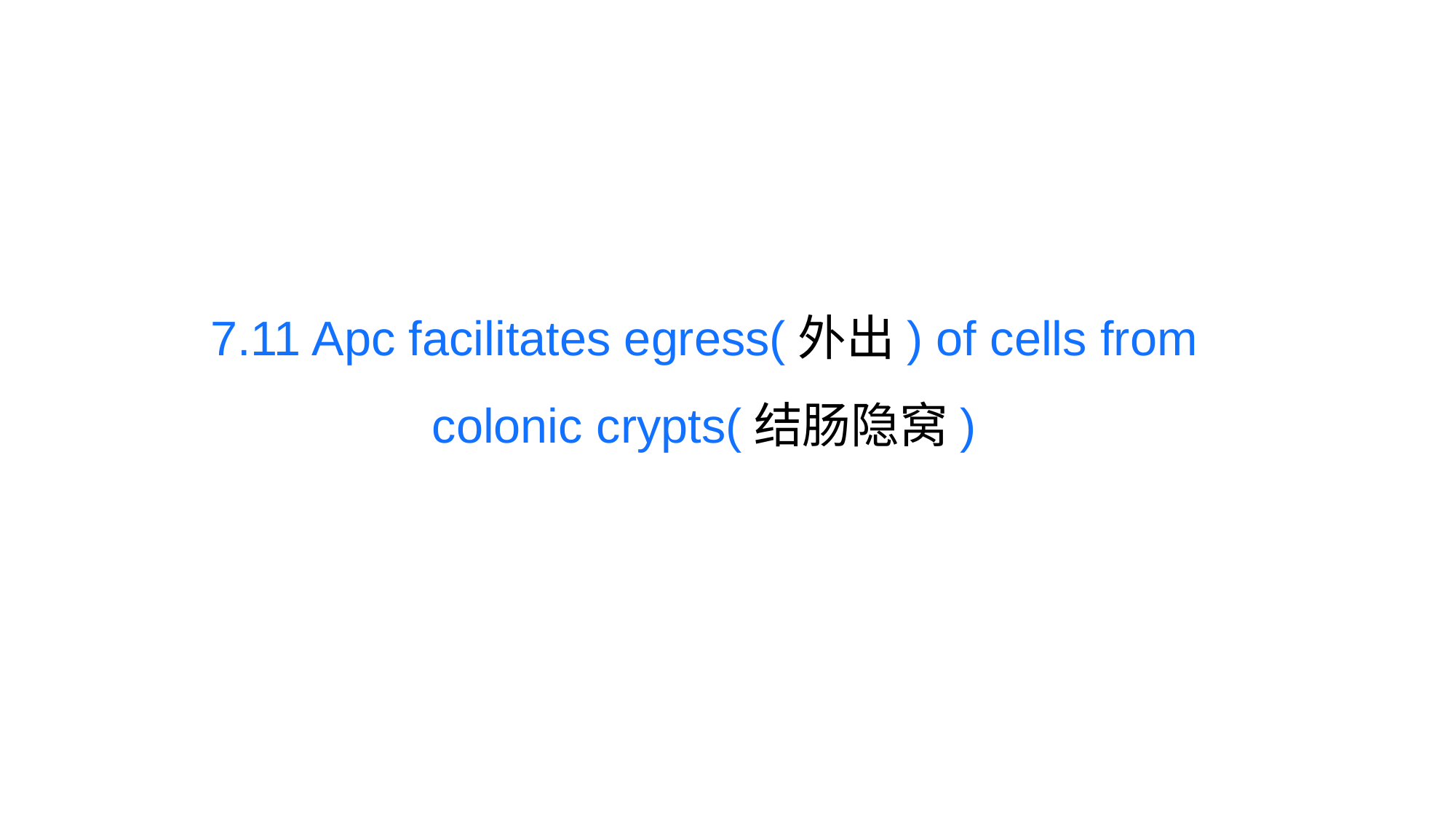

7.11 Apc facilitates egress(外出) of cells from colonic crypts(结肠隐窝)